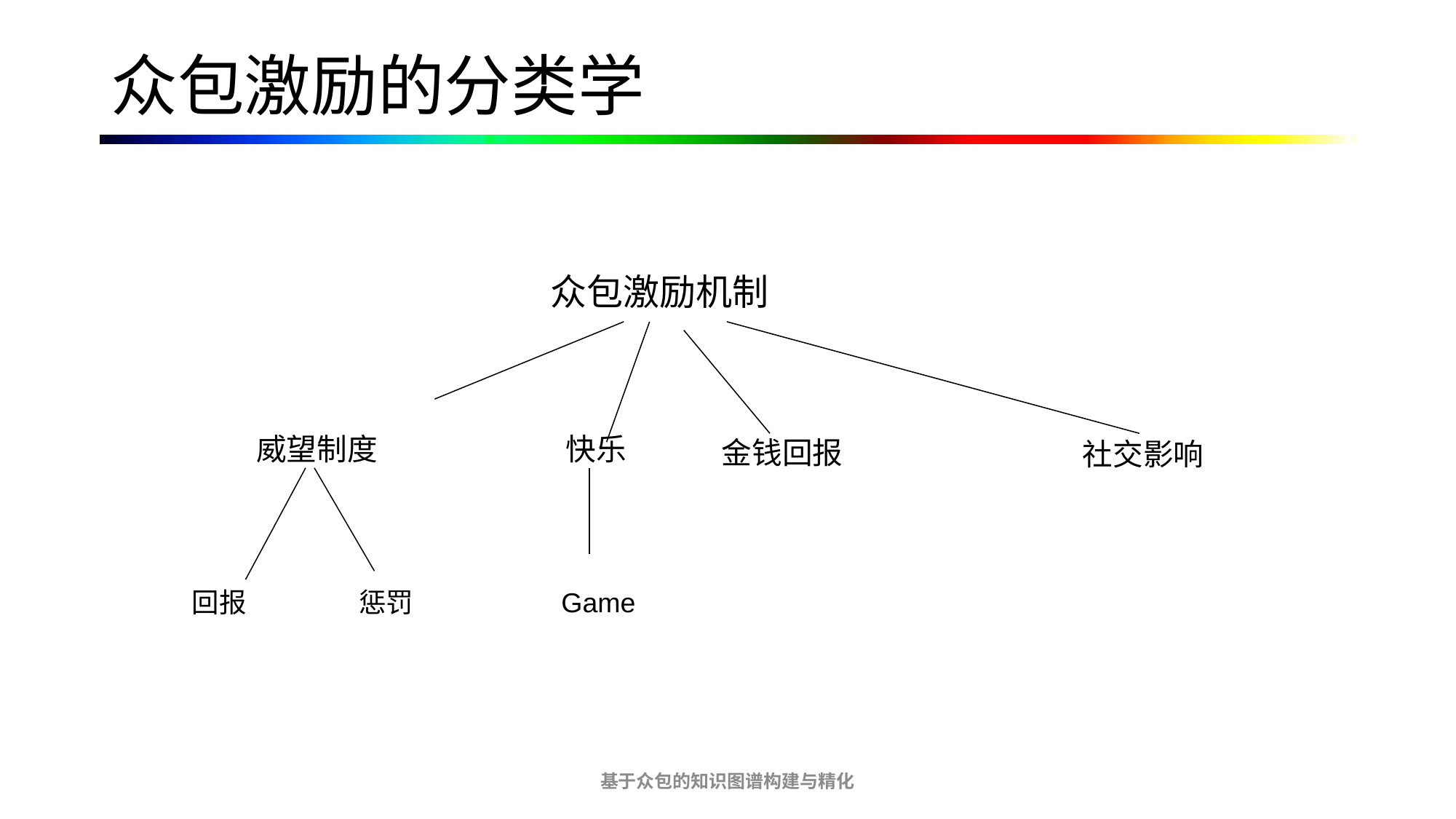

# 众包激励的分类学
众包激励机制
威望制度
快乐
金钱回报
社交影响
回报
惩罚
Game

基于众包的知识图谱构建与精化
42